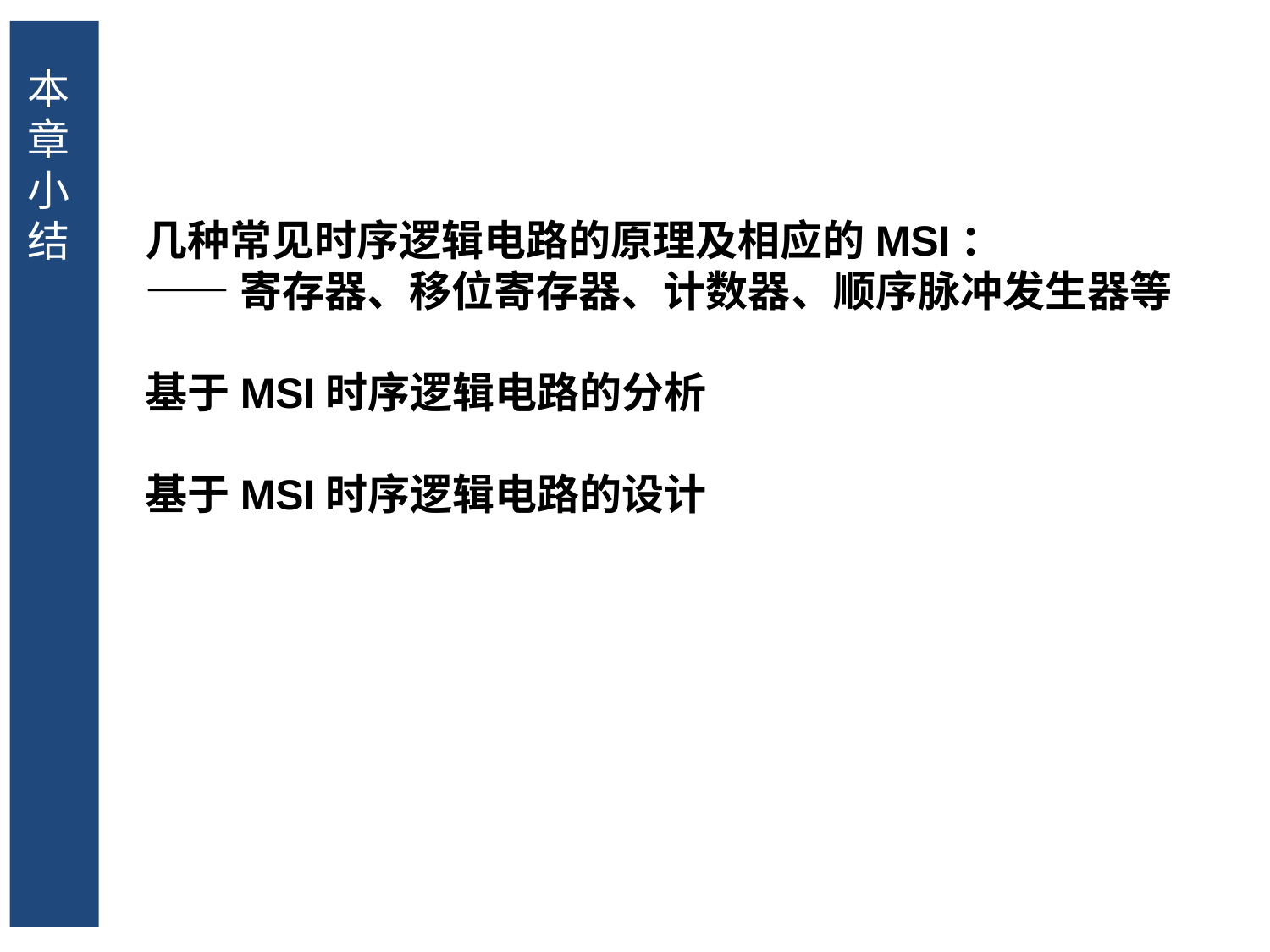

本章小结
几种常见时序逻辑电路的原理及相应的MSI：
——寄存器、移位寄存器、计数器、顺序脉冲发生器等

基于MSI时序逻辑电路的分析

基于MSI时序逻辑电路的设计